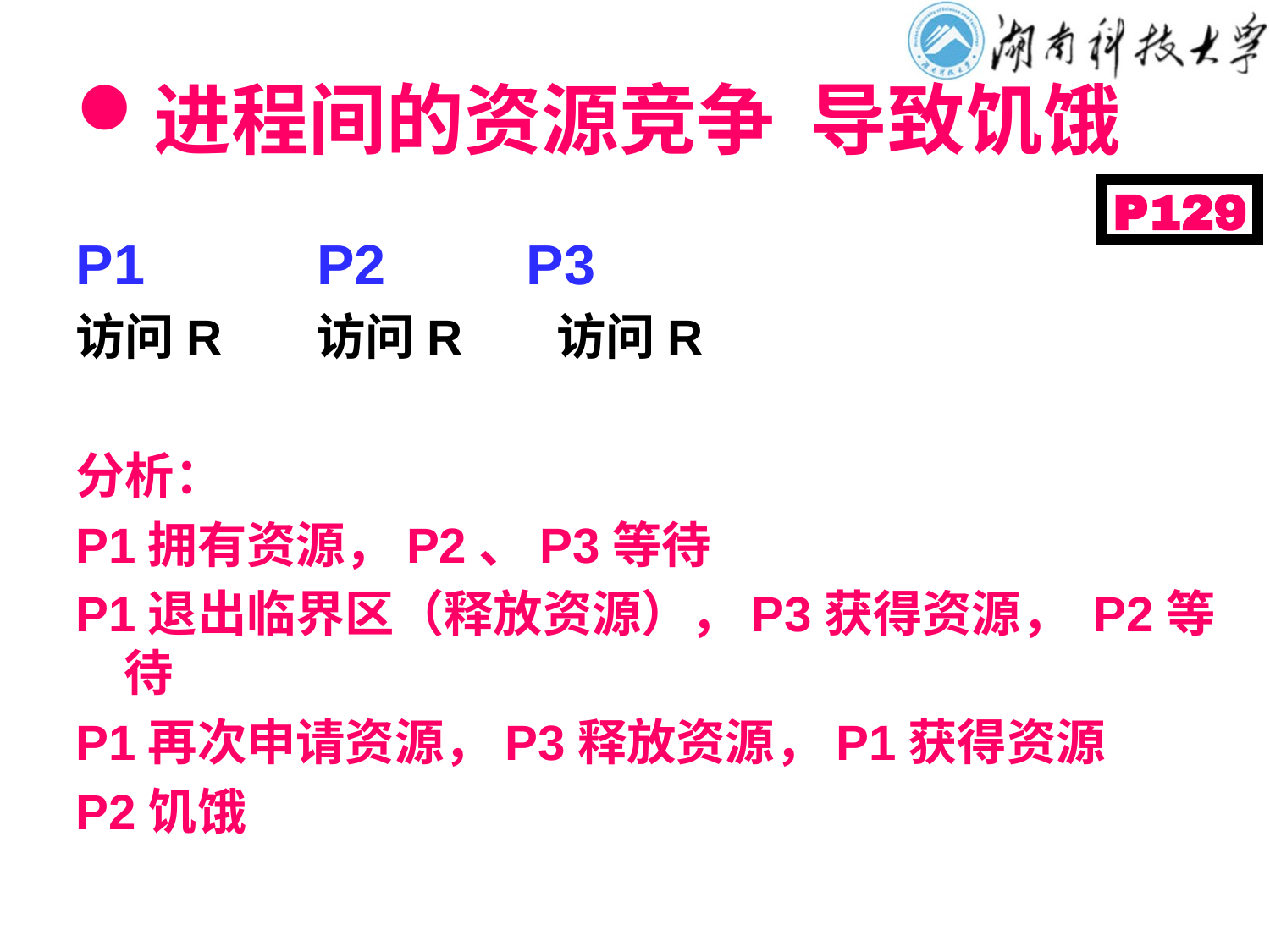

# 进程间的资源竞争  导致饥饿
P129
P1           P2         P3
访问R      访问R      访问R

分析：
P1拥有资源，P2、P3等待
P1退出临界区（释放资源），P3获得资源， P2等待
P1再次申请资源，P3释放资源，P1获得资源
P2饥饿